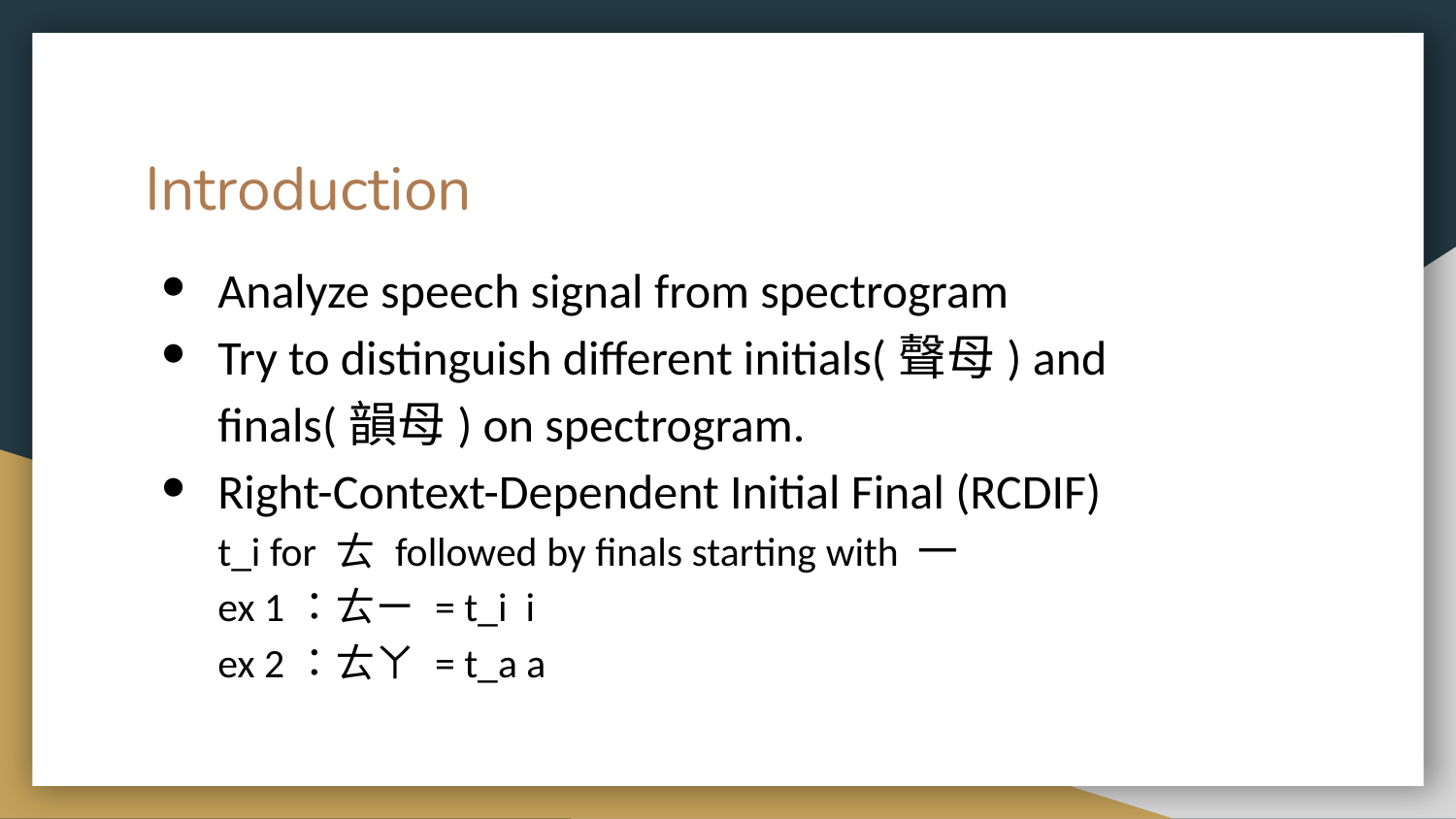

# Introduction

Analyze speech signal from spectrogram
Try to distinguish different initials(聲母) and
finals(韻母) on spectrogram.
Right-Context-Dependent Initial Final (RCDIF)
t_i for ㄊ followed by finals starting with 一
ex 1：ㄊㄧ = t_i  i
ex 2：ㄊㄚ = t_a a